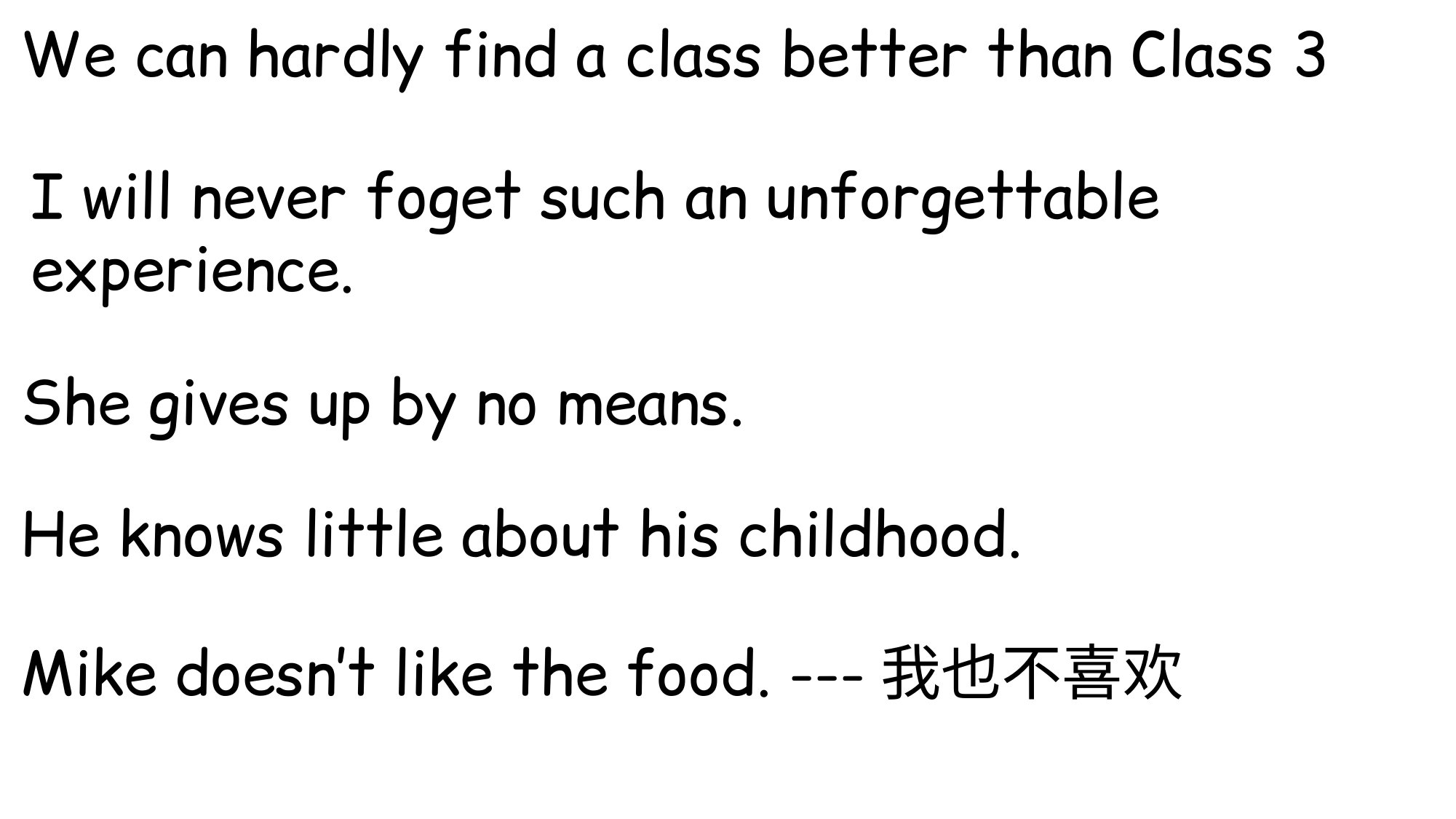

We can hardly find a class better than Class 3
I will never foget such an unforgettable experience.
She gives up by no means.
He knows little about his childhood.
Mike doesn’t like the food. ---我也不喜欢